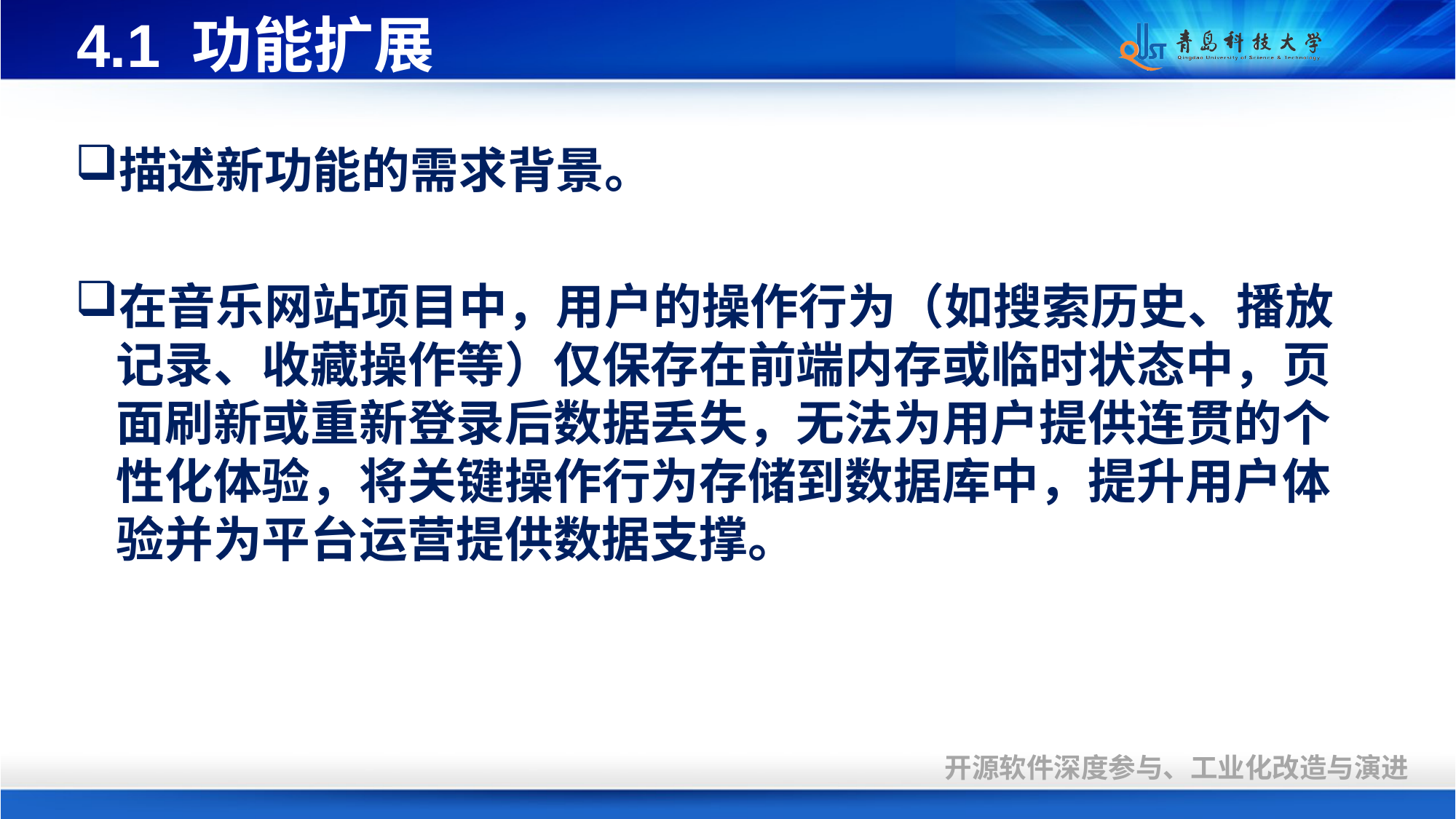

# 4.1 功能扩展
描述新功能的需求背景。

在音乐网站项目中，用户的操作行为（如搜索历史、播放记录、收藏操作等）仅保存在前端内存或临时状态中，页面刷新或重新登录后数据丢失，无法为用户提供连贯的个性化体验，将关键操作行为存储到数据库中，提升用户体验并为平台运营提供数据支撑。